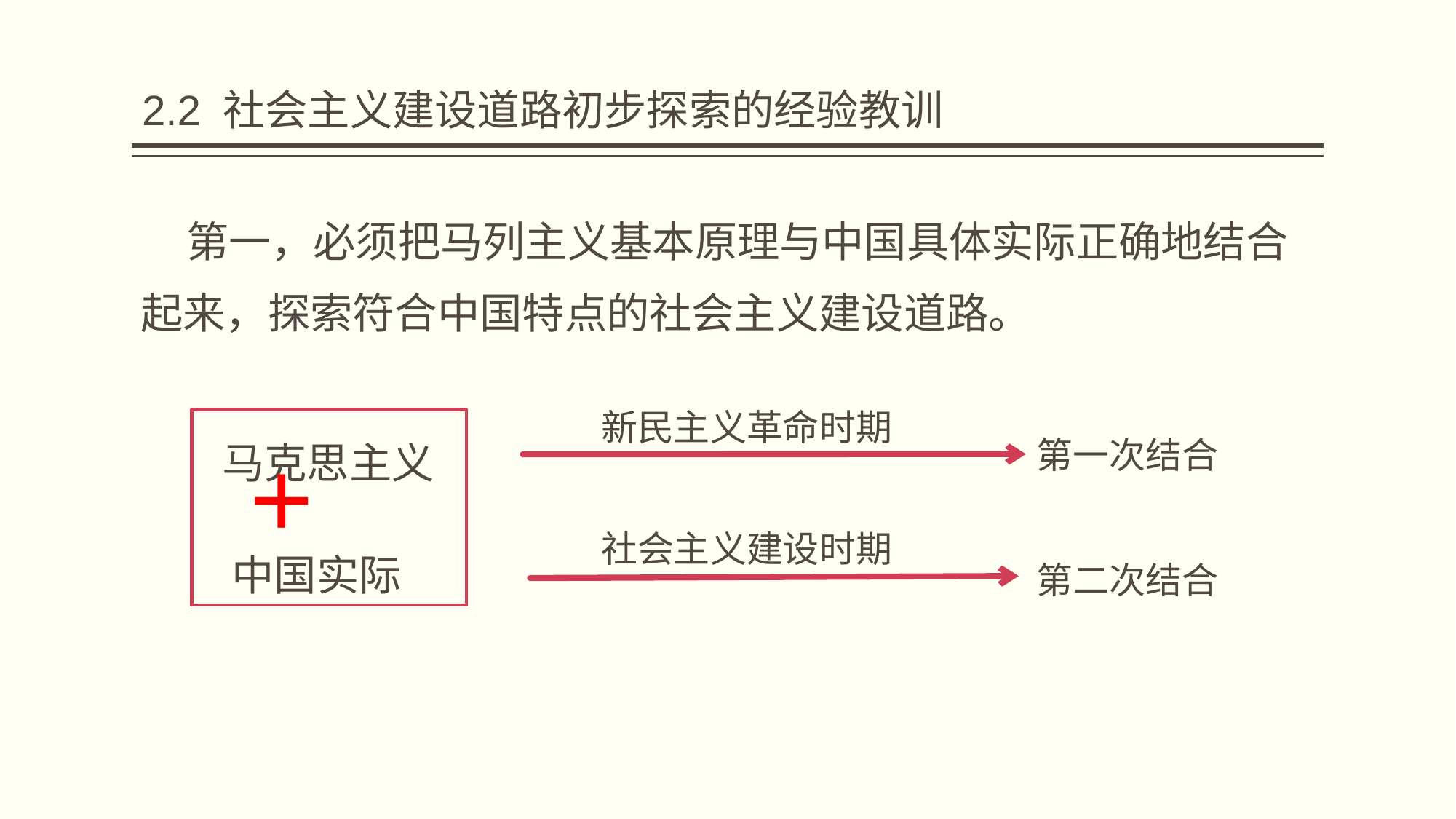

# 2.2 社会主义建设道路初步探索的经验教训
    第一，必须把马列主义基本原理与中国具体实际正确地结合起来，探索符合中国特点的社会主义建设道路。
新民主义革命时期
 马克思主义
    +
  中国实际
第一次结合
社会主义建设时期
第二次结合